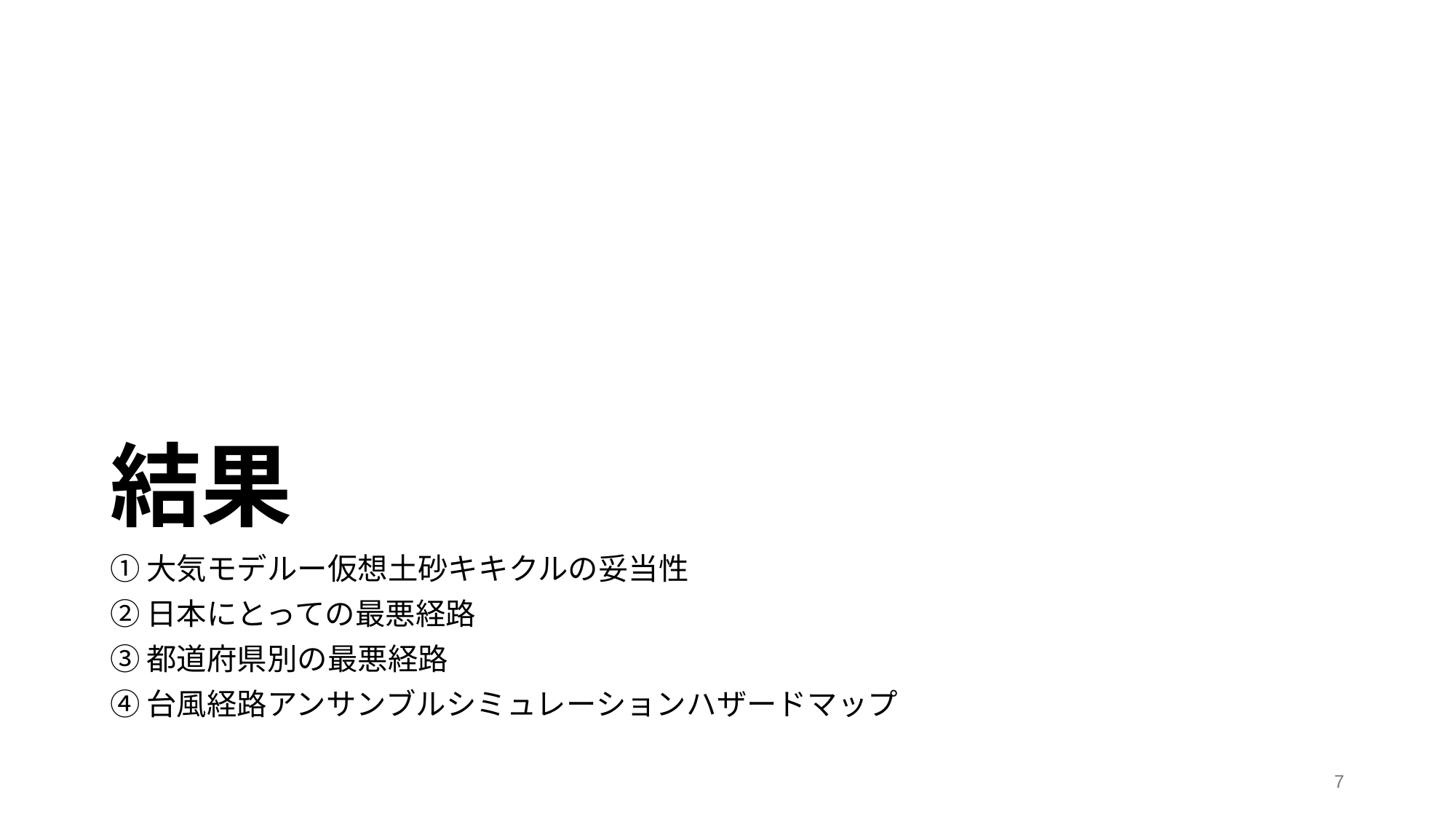

# 結果
①大気モデルー仮想土砂キキクルの妥当性
②日本にとっての最悪経路
③都道府県別の最悪経路
④台風経路アンサンブルシミュレーションハザードマップ
7